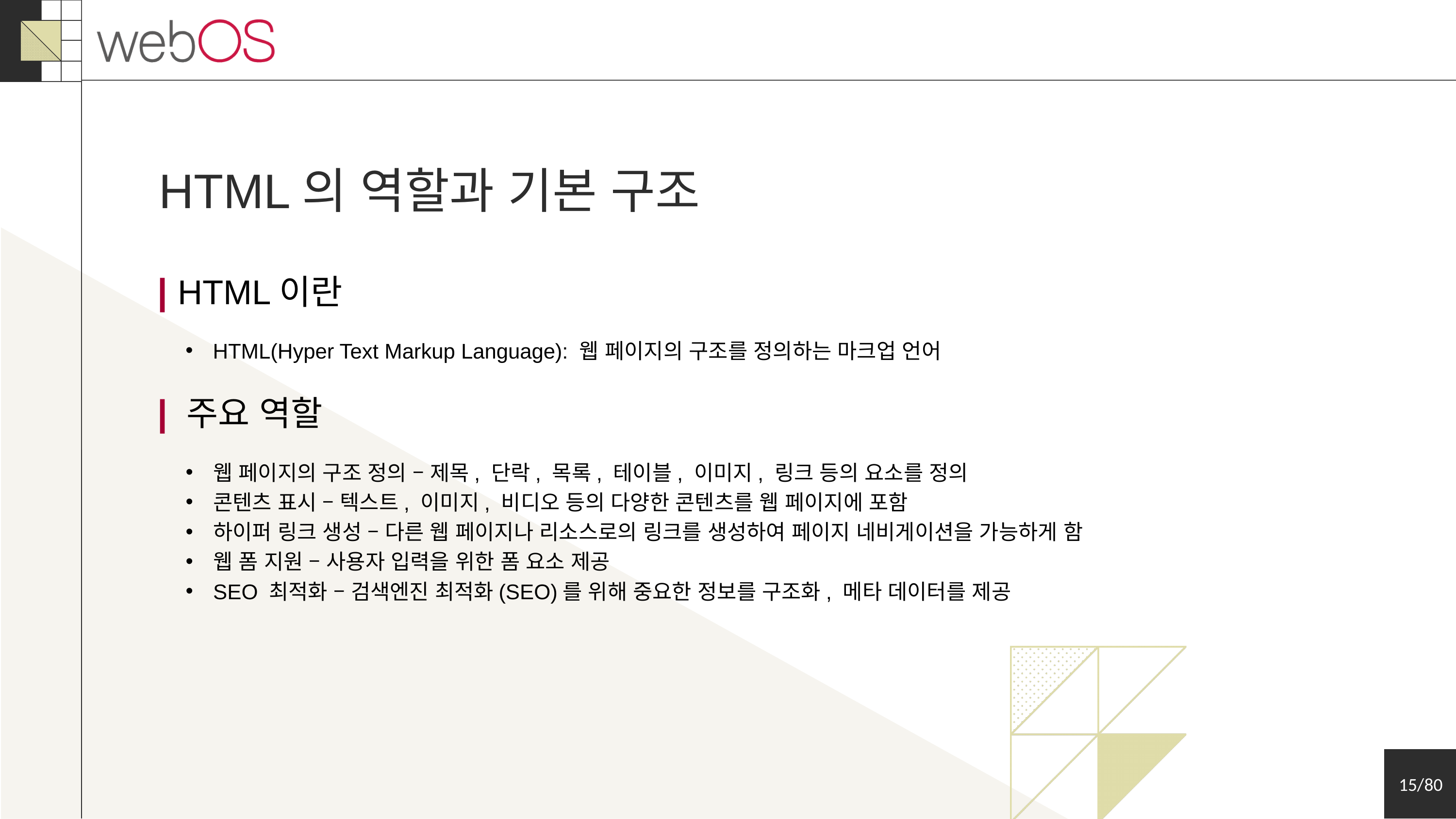

HTML의 역할과 기본 구조
| HTML이란
HTML(Hyper Text Markup Language): 웹 페이지의 구조를 정의하는 마크업 언어
| 주요 역할

웹 페이지의 구조 정의 – 제목, 단락, 목록, 테이블, 이미지, 링크 등의 요소를 정의
콘텐츠 표시 – 텍스트, 이미지, 비디오 등의 다양한 콘텐츠를 웹 페이지에 포함
하이퍼 링크 생성 – 다른 웹 페이지나 리소스로의 링크를 생성하여 페이지 네비게이션을 가능하게 함
웹 폼 지원 – 사용자 입력을 위한 폼 요소 제공
SEO 최적화 – 검색엔진 최적화(SEO)를 위해 중요한 정보를 구조화, 메타 데이터를 제공

15/80